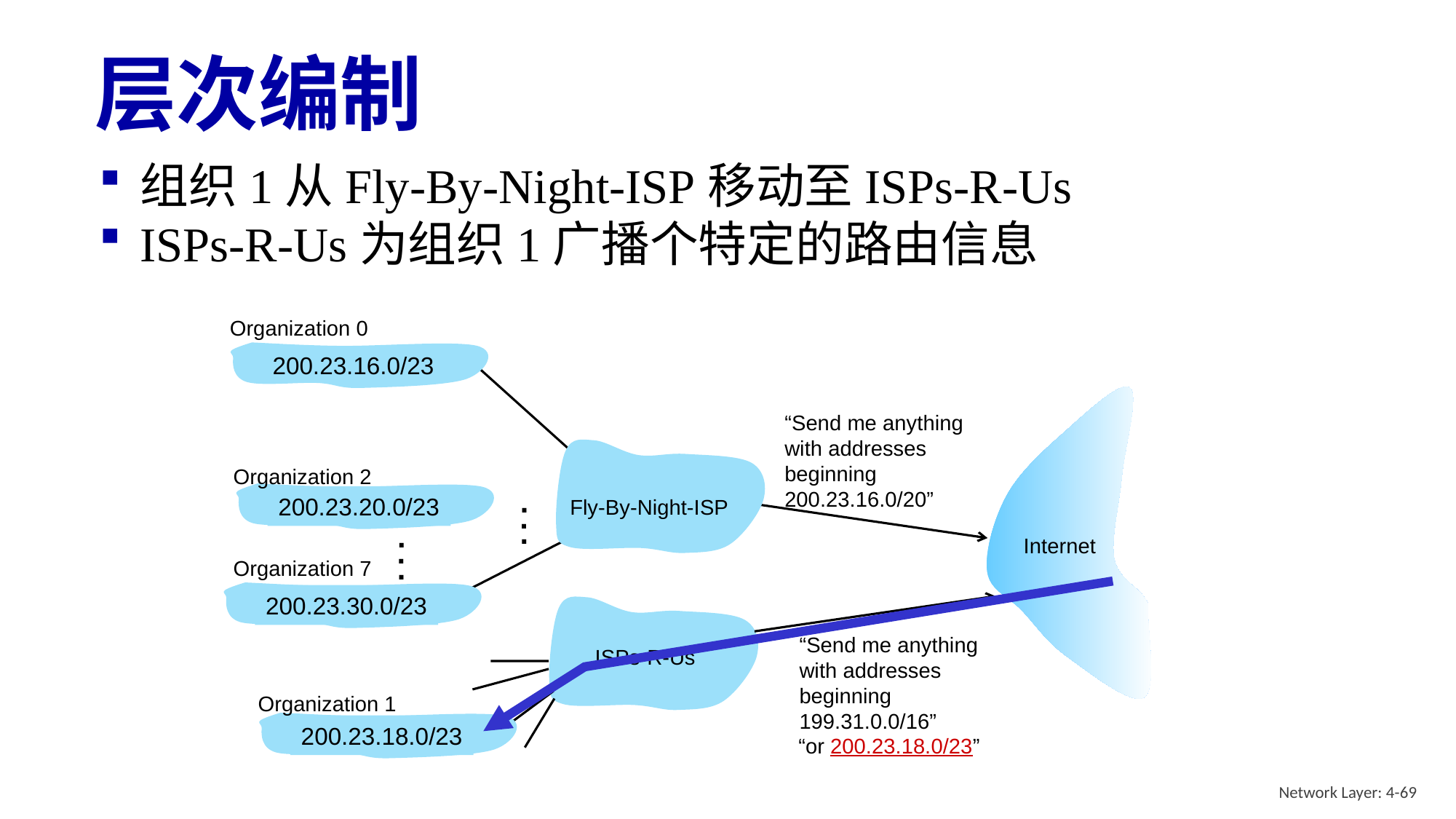

# 层次编制
组织1从Fly-By-Night-ISP移动至ISPs-R-Us
ISPs-R-Us为组织1广播个特定的路由信息
Organization 0

200.23.16.0/23

“Send me anything
with addresses
beginning
200.23.16.0/20”

Organization 2
.
.
.

200.23.20.0/23
Fly-By-Night-ISP

.
.
.
Internet

Organization 7

200.23.30.0/23

“Send me anything
with addresses
beginning
199.31.0.0/16”
ISPs-R-Us

Organization 1

200.23.18.0/23

“or 200.23.18.0/23”
Network Layer: 4-69